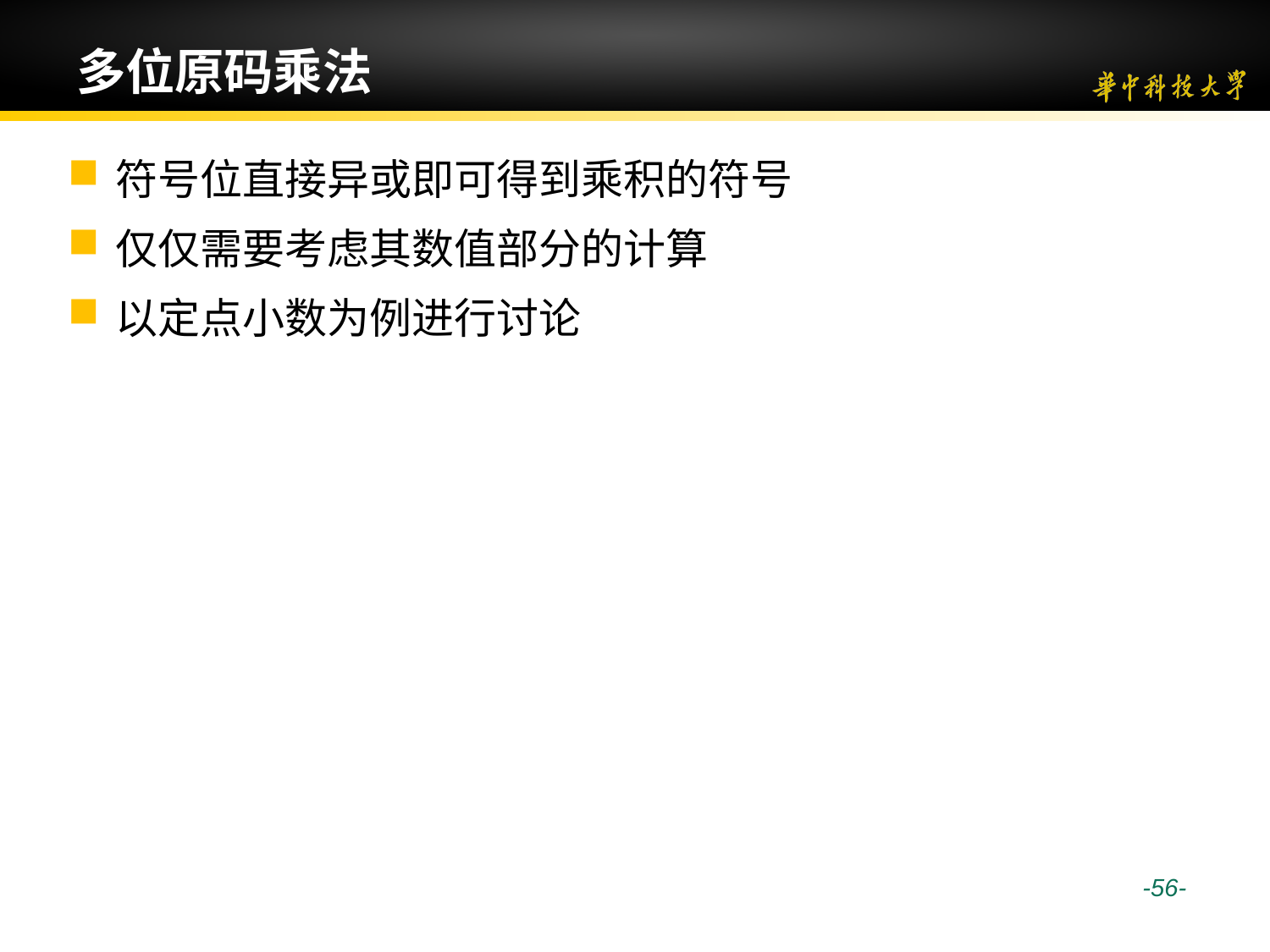

# 多位原码乘法
符号位直接异或即可得到乘积的符号
仅仅需要考虑其数值部分的计算
以定点小数为例进行讨论

 -56-